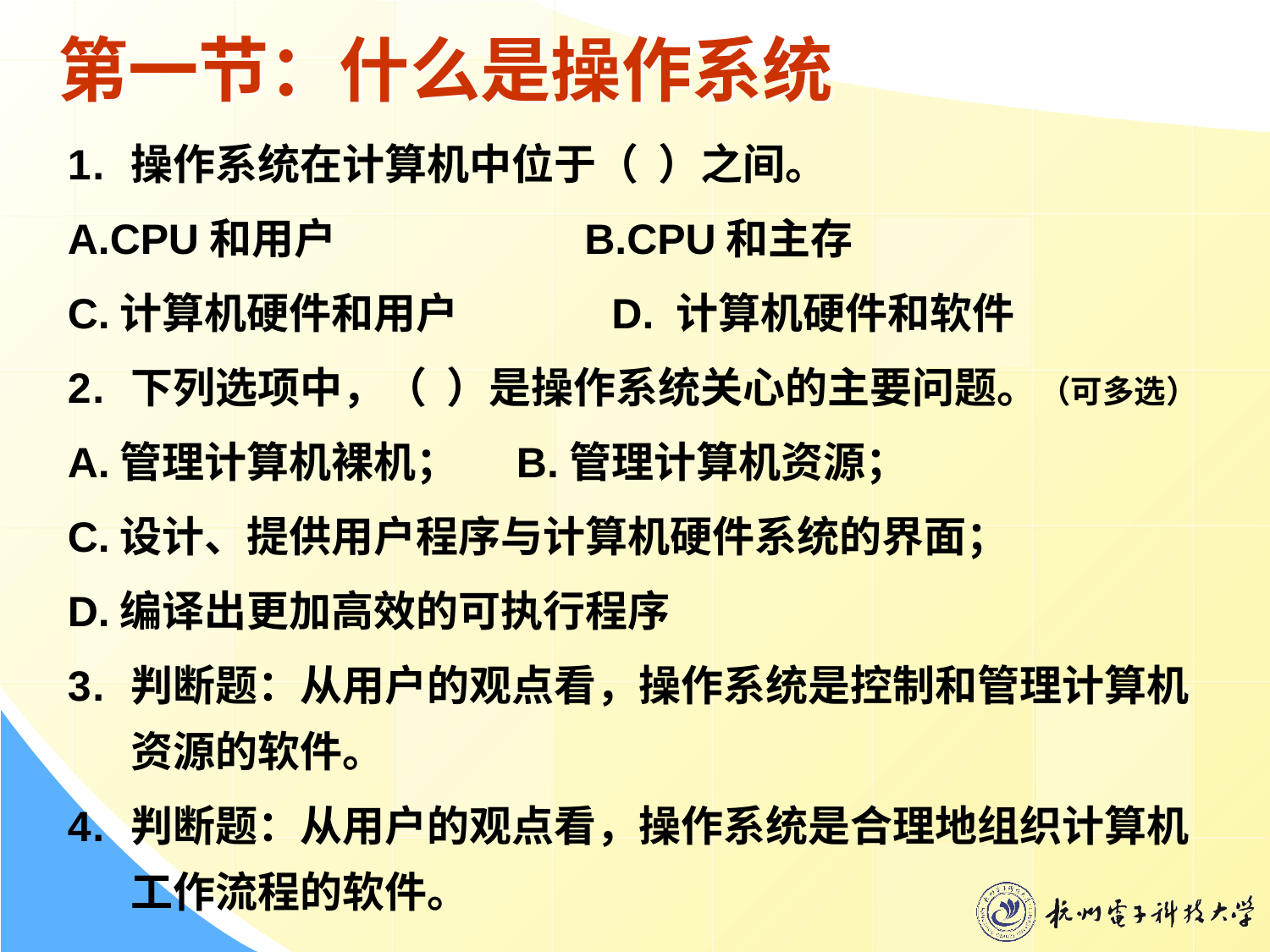

# 第一节：什么是操作系统
操作系统在计算机中位于（  ）之间。
A.CPU和用户                         B.CPU和主存
C.计算机硬件和用户               D. 计算机硬件和软件
下列选项中，（  ）是操作系统关心的主要问题。（可多选）
A.管理计算机裸机；     B.管理计算机资源；
C.设计、提供用户程序与计算机硬件系统的界面；
D.编译出更加高效的可执行程序
判断题：从用户的观点看，操作系统是控制和管理计算机资源的软件。
判断题：从用户的观点看，操作系统是合理地组织计算机工作流程的软件。